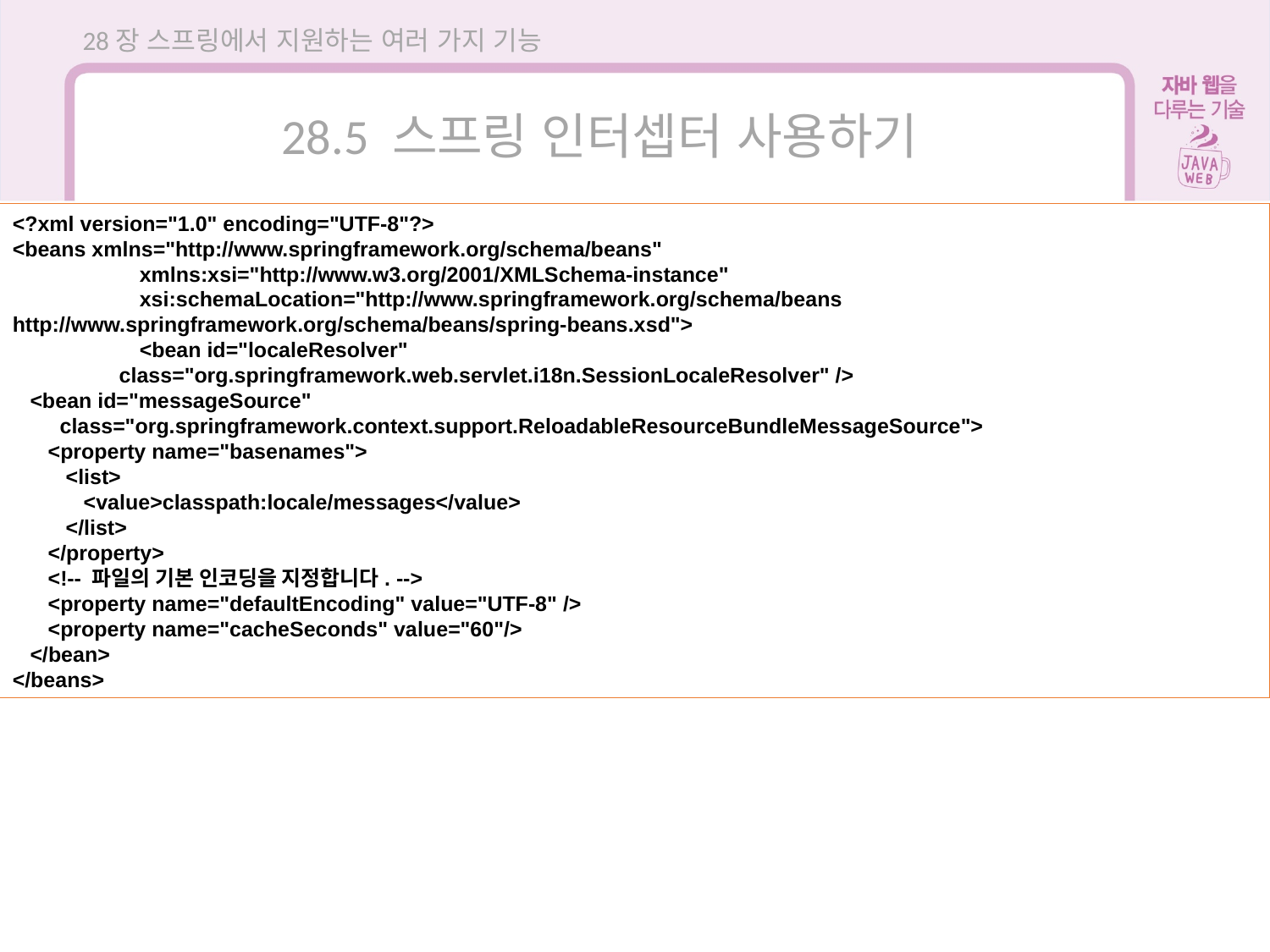

28장 스프링에서 지원하는 여러 가지 기능
28.5 스프링 인터셉터 사용하기
<?xml version="1.0" encoding="UTF-8"?>
<beans xmlns="http://www.springframework.org/schema/beans"
	xmlns:xsi="http://www.w3.org/2001/XMLSchema-instance"
	xsi:schemaLocation="http://www.springframework.org/schema/beans http://www.springframework.org/schema/beans/spring-beans.xsd">
	<bean id="localeResolver"
                  class="org.springframework.web.servlet.i18n.SessionLocaleResolver" />
   <bean id="messageSource"
        class="org.springframework.context.support.ReloadableResourceBundleMessageSource">
      <property name="basenames">
         <list>
            <value>classpath:locale/messages</value>
         </list>
      </property>
      <!-- 파일의 기본 인코딩을 지정합니다. -->
      <property name="defaultEncoding" value="UTF-8" />
      <property name="cacheSeconds" value="60"/>
   </bean>
</beans>